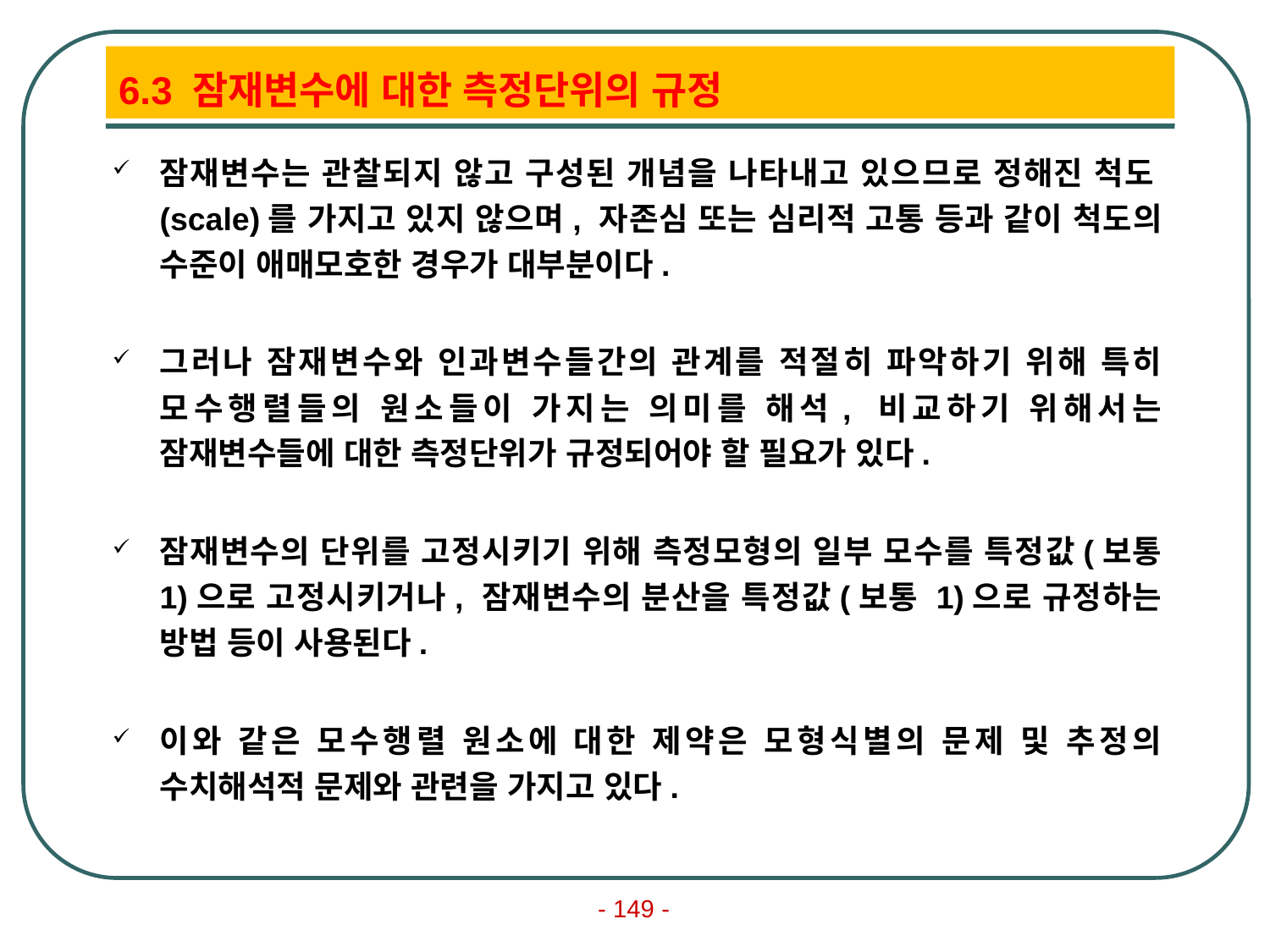

# 6.3 잠재변수에 대한 측정단위의 규정
잠재변수는 관찰되지 않고 구성된 개념을 나타내고 있으므로 정해진 척도(scale)를 가지고 있지 않으며, 자존심 또는 심리적 고통 등과 같이 척도의 수준이 애매모호한 경우가 대부분이다.

그러나 잠재변수와 인과변수들간의 관계를 적절히 파악하기 위해 특히 모수행렬들의 원소들이 가지는 의미를 해석, 비교하기 위해서는 잠재변수들에 대한 측정단위가 규정되어야 할 필요가 있다.

잠재변수의 단위를 고정시키기 위해 측정모형의 일부 모수를 특정값(보통 1)으로 고정시키거나, 잠재변수의 분산을 특정값(보통 1)으로 규정하는 방법 등이 사용된다.

이와 같은 모수행렬 원소에 대한 제약은 모형식별의 문제 및 추정의 수치해석적 문제와 관련을 가지고 있다.
- 149 -